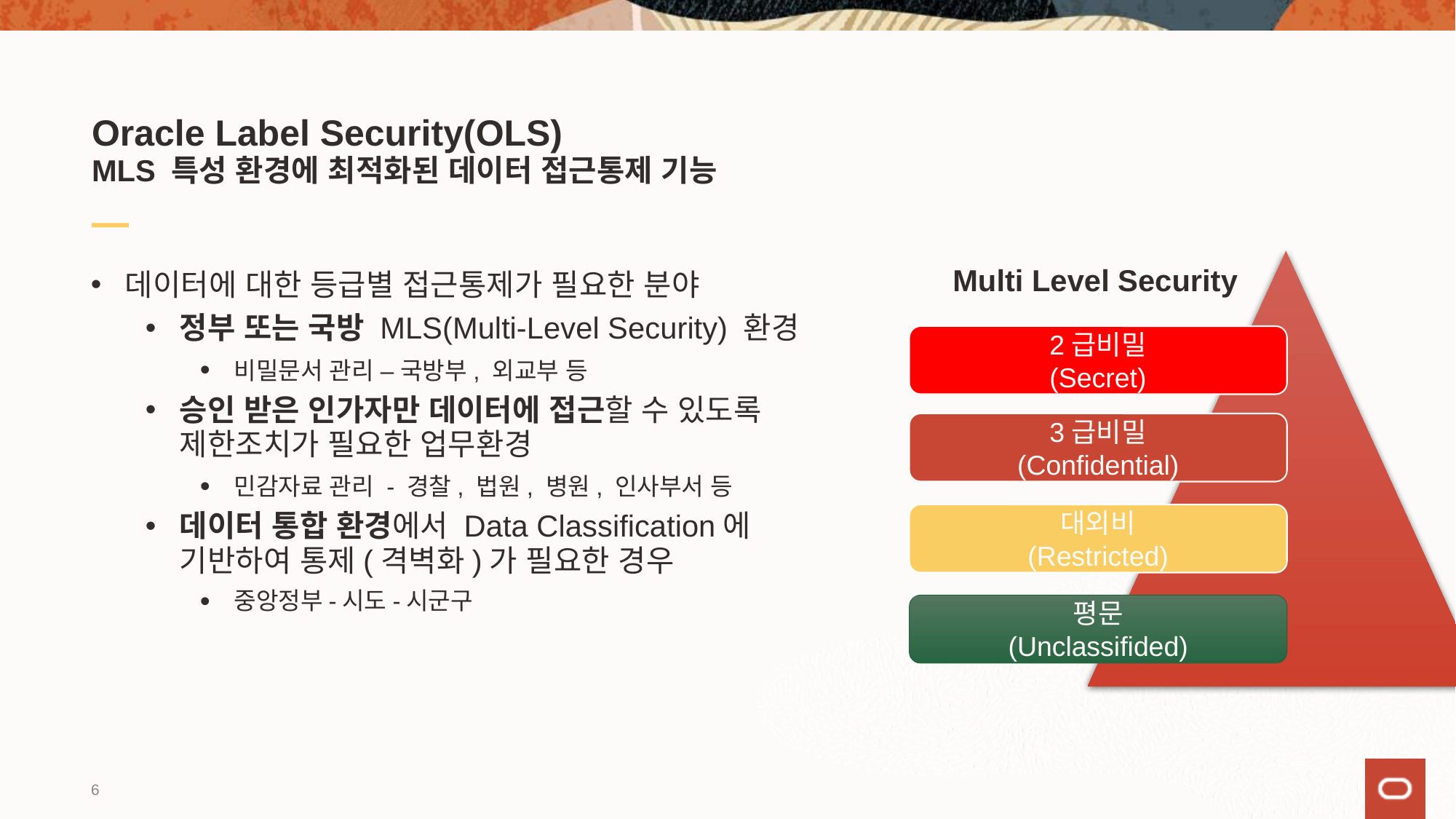

# Oracle Label Security(OLS) MLS 특성 환경에 최적화된 데이터 접근통제 기능

Multi Level Security
데이터에 대한 등급별 접근통제가 필요한 분야
정부 또는 국방 MLS(Multi-Level Security) 환경
비밀문서 관리 – 국방부, 외교부 등
승인 받은 인가자만 데이터에 접근할 수 있도록 제한조치가 필요한 업무환경
민감자료 관리 - 경찰, 법원, 병원, 인사부서 등
데이터 통합 환경에서 Data Classification에 기반하여 통제(격벽화)가 필요한 경우
중앙정부-시도-시군구
2급비밀
(Secret)
3급비밀
(Confidential)
대외비
(Restricted)
평문
(Unclassifided)
6